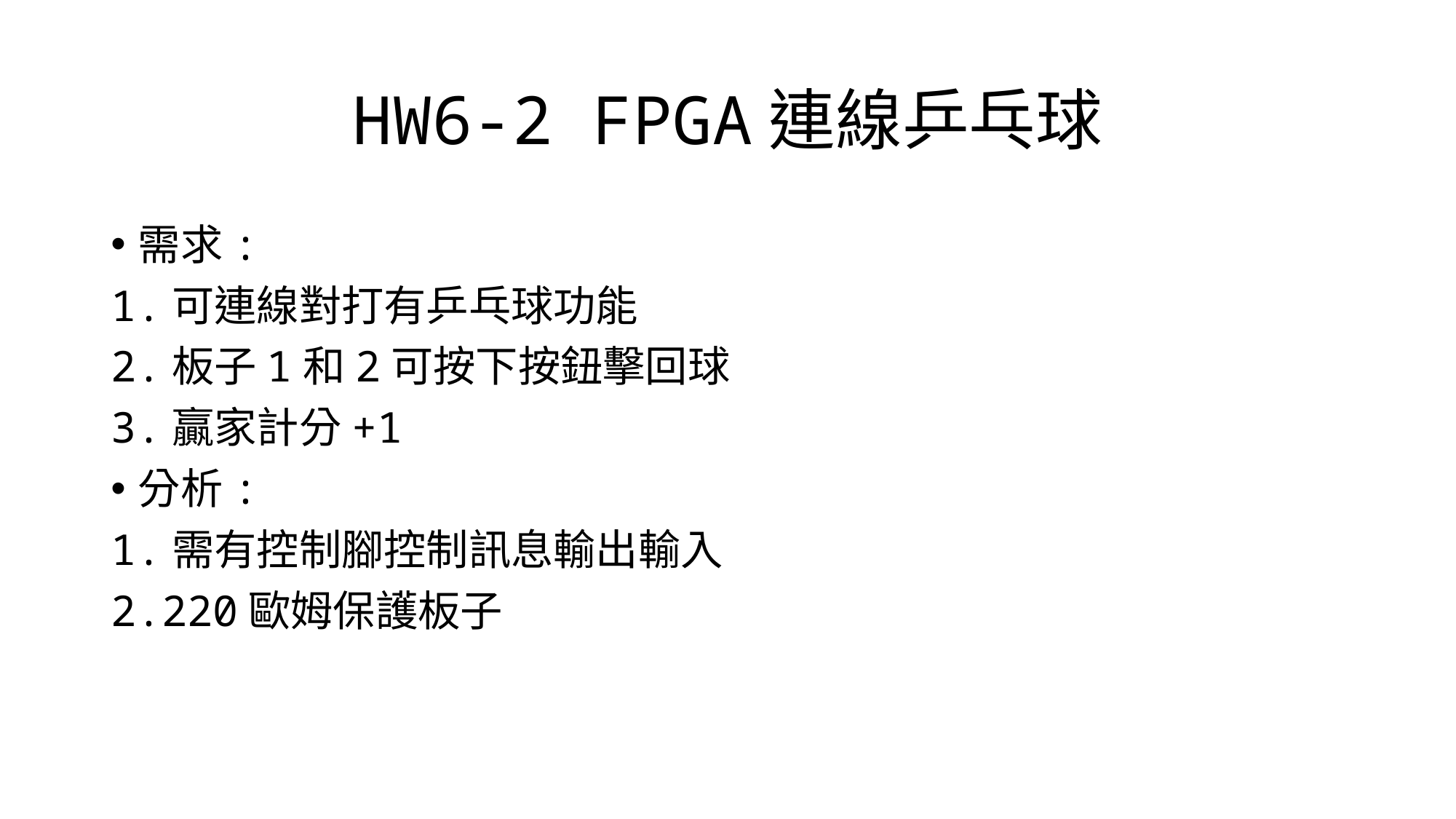

# HW6-2 FPGA連線乒乓球
需求:
1.可連線對打有乒乓球功能
2.板子1和2可按下按鈕擊回球
3.贏家計分+1
分析:
1.需有控制腳控制訊息輸出輸入
2.220歐姆保護板子